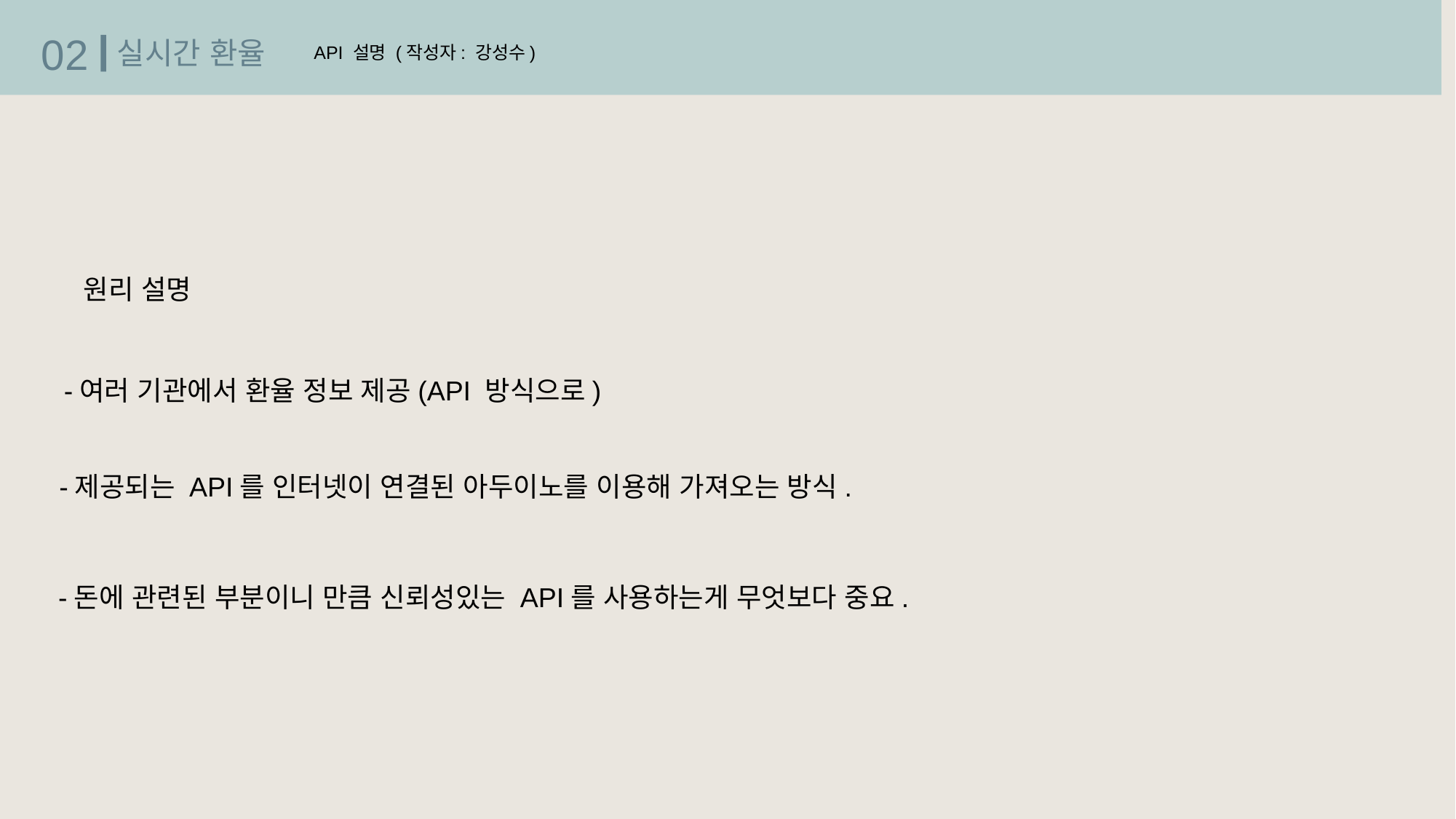

02
실시간 환율

 API 설명 (작성자: 강성수)
원리 설명
-여러 기관에서 환율 정보 제공(API 방식으로)
-제공되는 API를 인터넷이 연결된 아두이노를 이용해 가져오는 방식.
-돈에 관련된 부분이니 만큼 신뢰성있는 API를 사용하는게 무엇보다 중요.